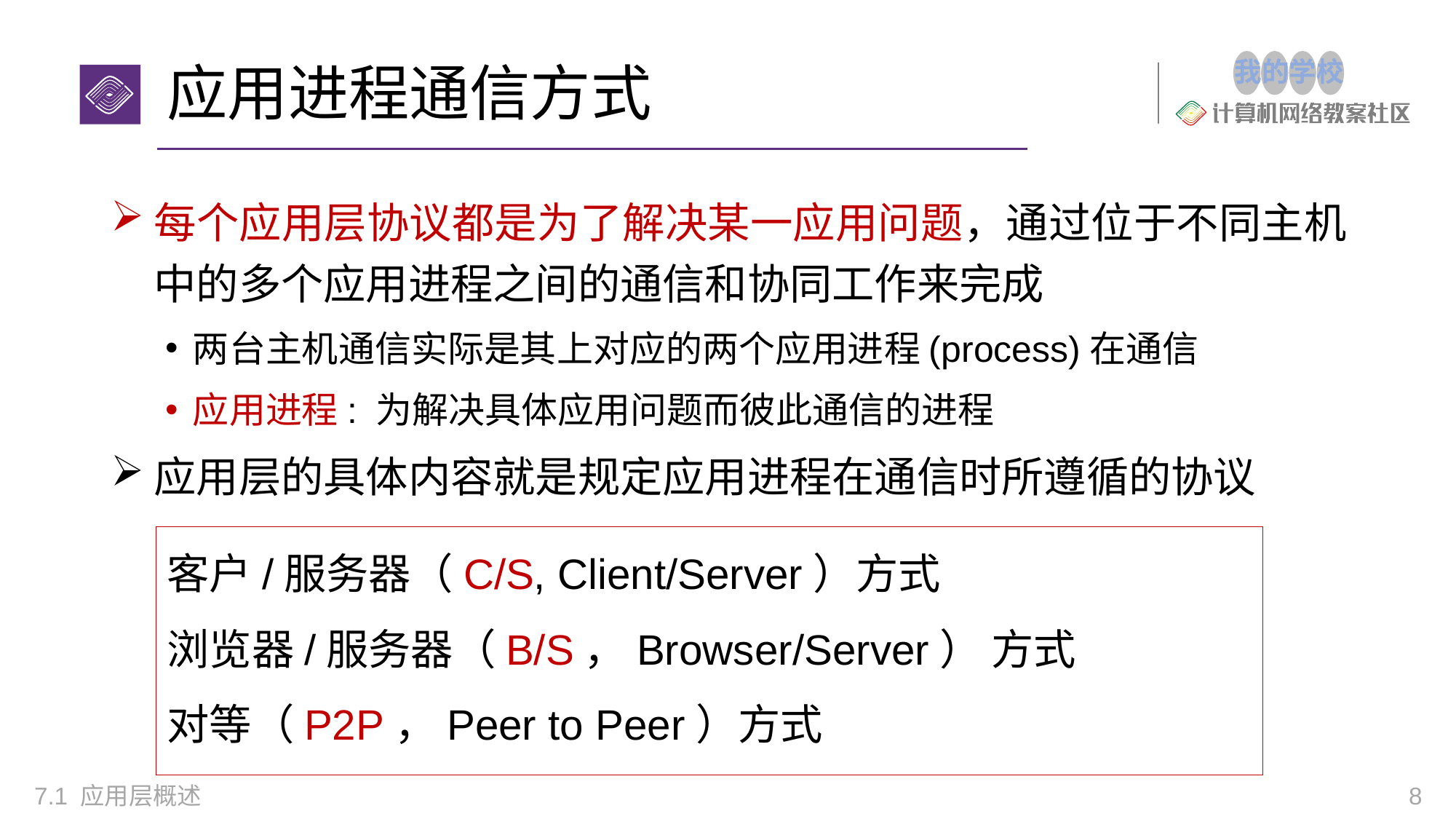

# 应用进程通信方式
每个应用层协议都是为了解决某一应用问题，通过位于不同主机中的多个应用进程之间的通信和协同工作来完成
两台主机通信实际是其上对应的两个应用进程(process)在通信
应用进程: 为解决具体应用问题而彼此通信的进程
应用层的具体内容就是规定应用进程在通信时所遵循的协议

客户/服务器（C/S, Client/Server）方式
浏览器/服务器（B/S，Browser/Server） 方式
对等（P2P，Peer to Peer）方式
7.1 应用层概述
8